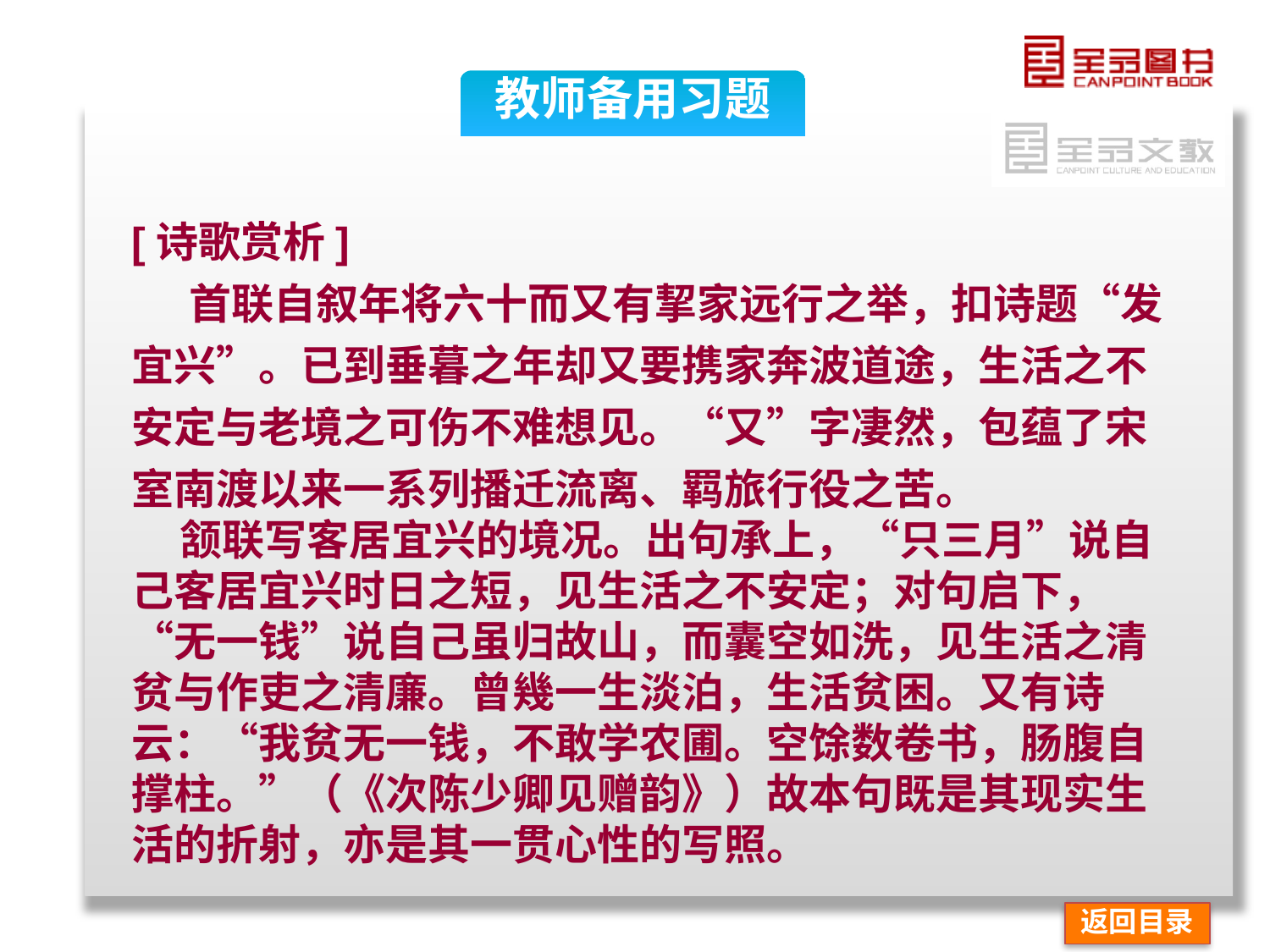

教师备用习题
[诗歌赏析]
     首联自叙年将六十而又有挈家远行之举，扣诗题“发宜兴”。已到垂暮之年却又要携家奔波道途，生活之不安定与老境之可伤不难想见。“又”字凄然，包蕴了宋室南渡以来一系列播迁流离、羁旅行役之苦。
    颔联写客居宜兴的境况。出句承上，“只三月”说自己客居宜兴时日之短，见生活之不安定；对句启下，“无一钱”说自己虽归故山，而囊空如洗，见生活之清贫与作吏之清廉。曾幾一生淡泊，生活贫困。又有诗云：“我贫无一钱，不敢学农圃。空馀数卷书，肠腹自撑柱。”（《次陈少卿见赠韵》）故本句既是其现实生活的折射，亦是其一贯心性的写照。

返回目录